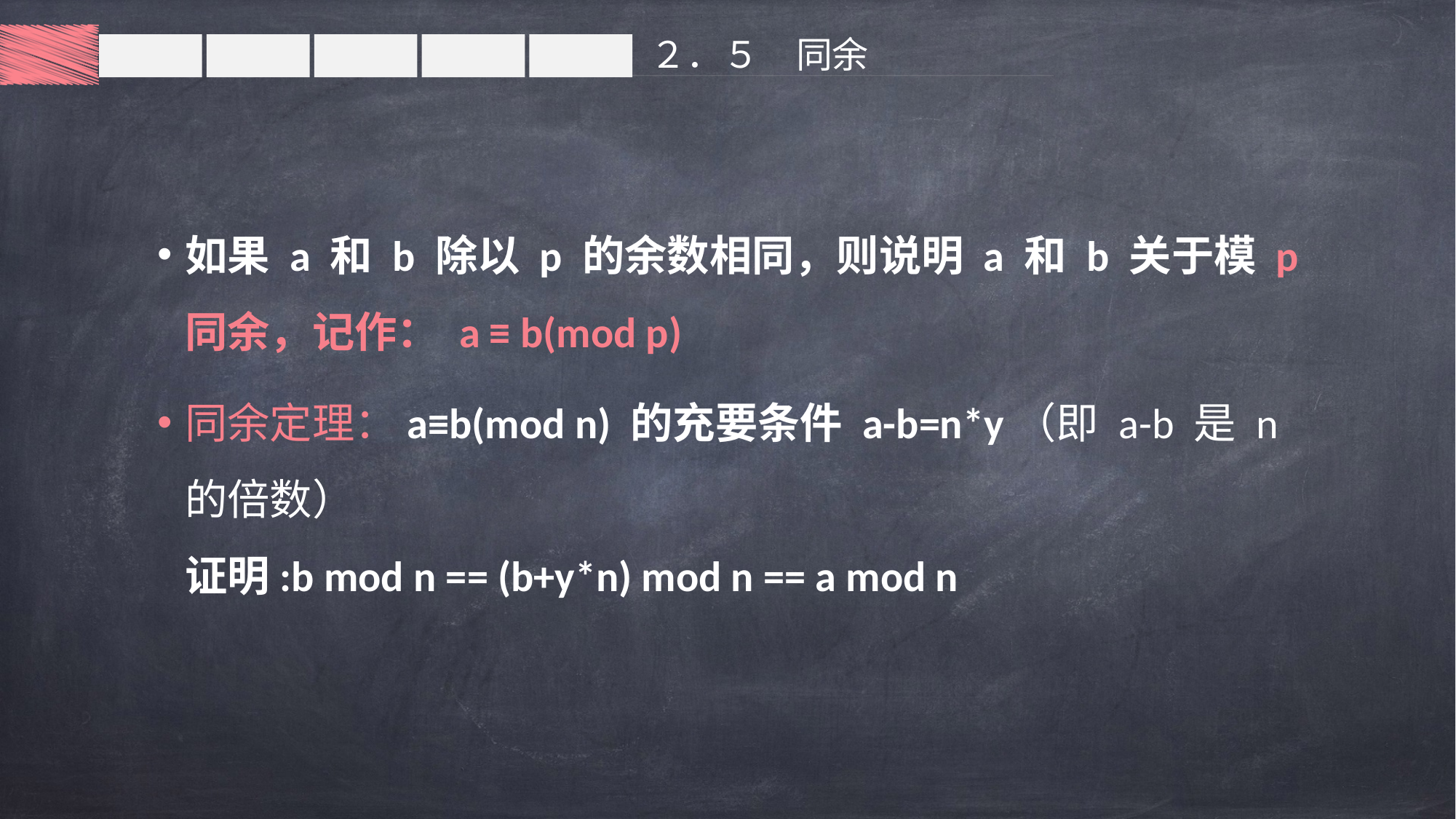

２．５　同余

如果 a 和 b 除以 p 的余数相同，则说明 a 和 b 关于模 p 同余，记作： a ≡ b(mod p)
同余定理：a≡b(mod n) 的充要条件 a-b=n*y（即 a-b 是 n 的倍数）
证明:b mod n == (b+y*n) mod n == a mod n